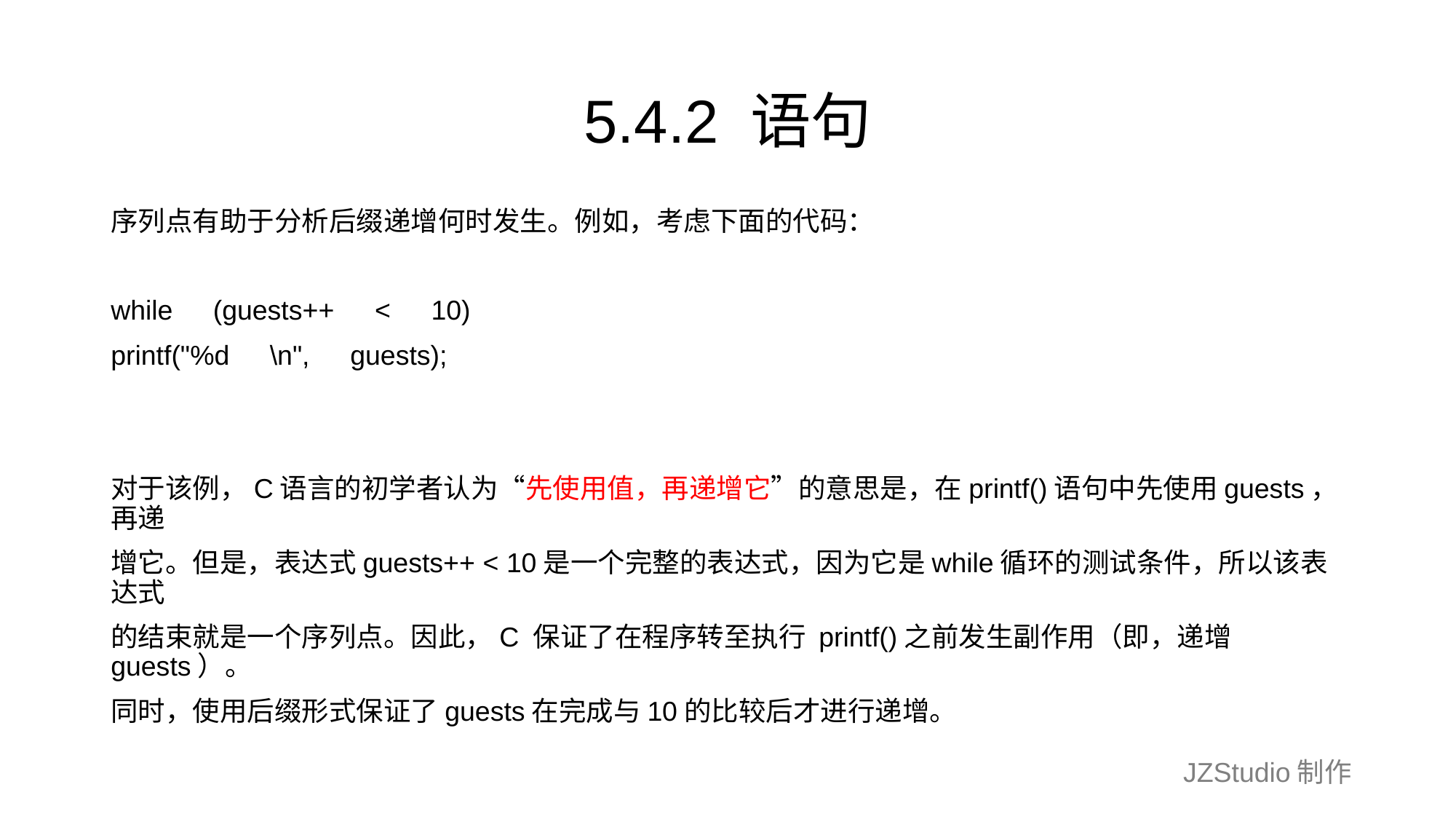

# 5.4.2 语句
序列点有助于分析后缀递增何时发生。例如，考虑下面的代码：

while　(guests++　<　10)
printf("%d　\n",　guests);

对于该例，C语言的初学者认为“先使用值，再递增它”的意思是，在printf()语句中先使用guests，再递
增它。但是，表达式guests++ < 10是一个完整的表达式，因为它是while循环的测试条件，所以该表达式
的结束就是一个序列点。因此，C 保证了在程序转至执行 printf()之前发生副作用（即，递增guests）。
同时，使用后缀形式保证了guests在完成与10的比较后才进行递增。